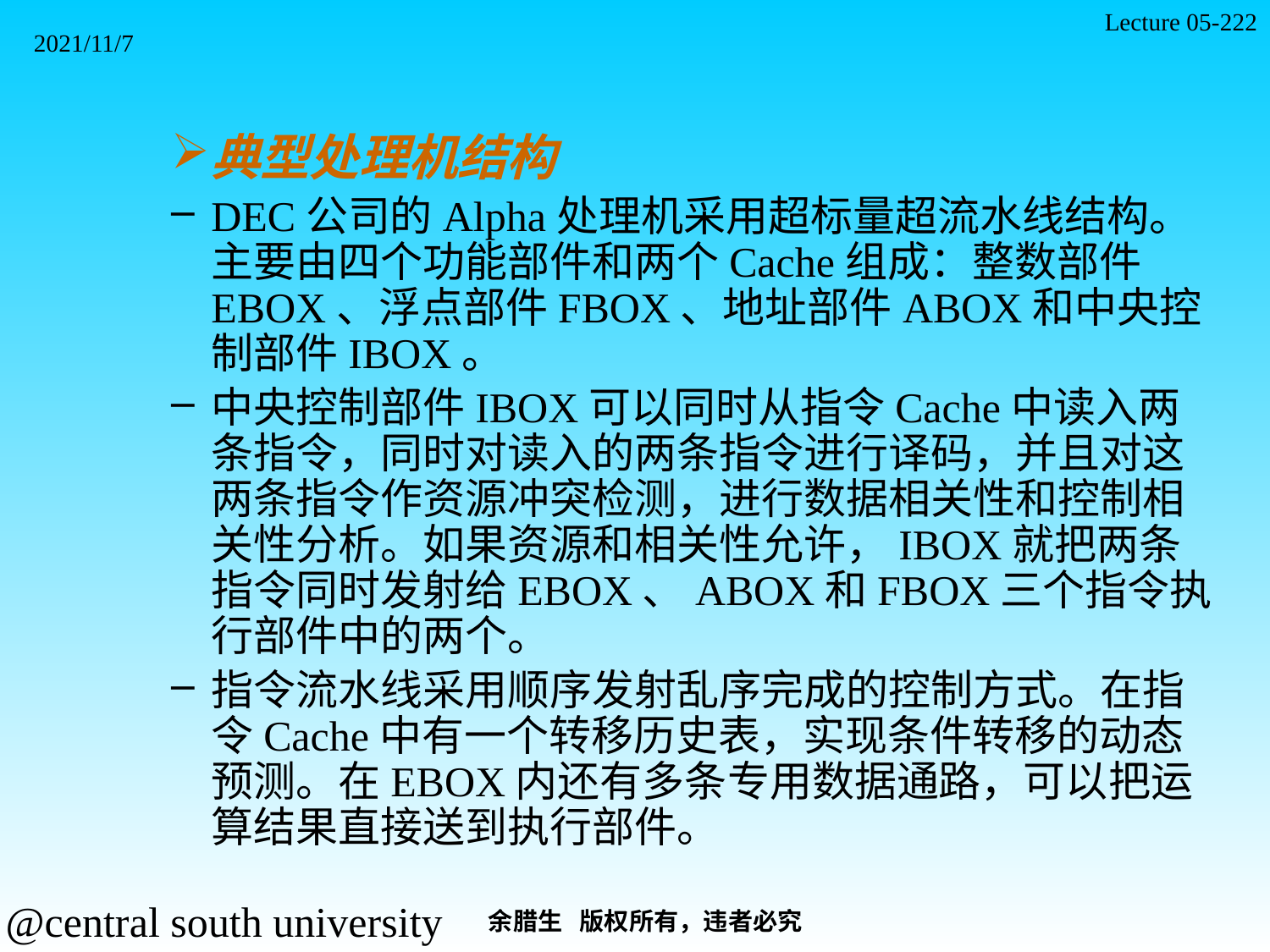

Lecture 05-222
2021/11/7
典型处理机结构
DEC公司的Alpha处理机采用超标量超流水线结构。主要由四个功能部件和两个Cache组成：整数部件EBOX、浮点部件FBOX、地址部件ABOX和中央控制部件IBOX。
中央控制部件IBOX可以同时从指令Cache中读入两条指令，同时对读入的两条指令进行译码，并且对这两条指令作资源冲突检测，进行数据相关性和控制相关性分析。如果资源和相关性允许，IBOX就把两条指令同时发射给EBOX、ABOX和FBOX三个指令执行部件中的两个。
指令流水线采用顺序发射乱序完成的控制方式。在指令Cache中有一个转移历史表，实现条件转移的动态预测。在EBOX内还有多条专用数据通路，可以把运算结果直接送到执行部件。
余腊生   版权所有，违者必究